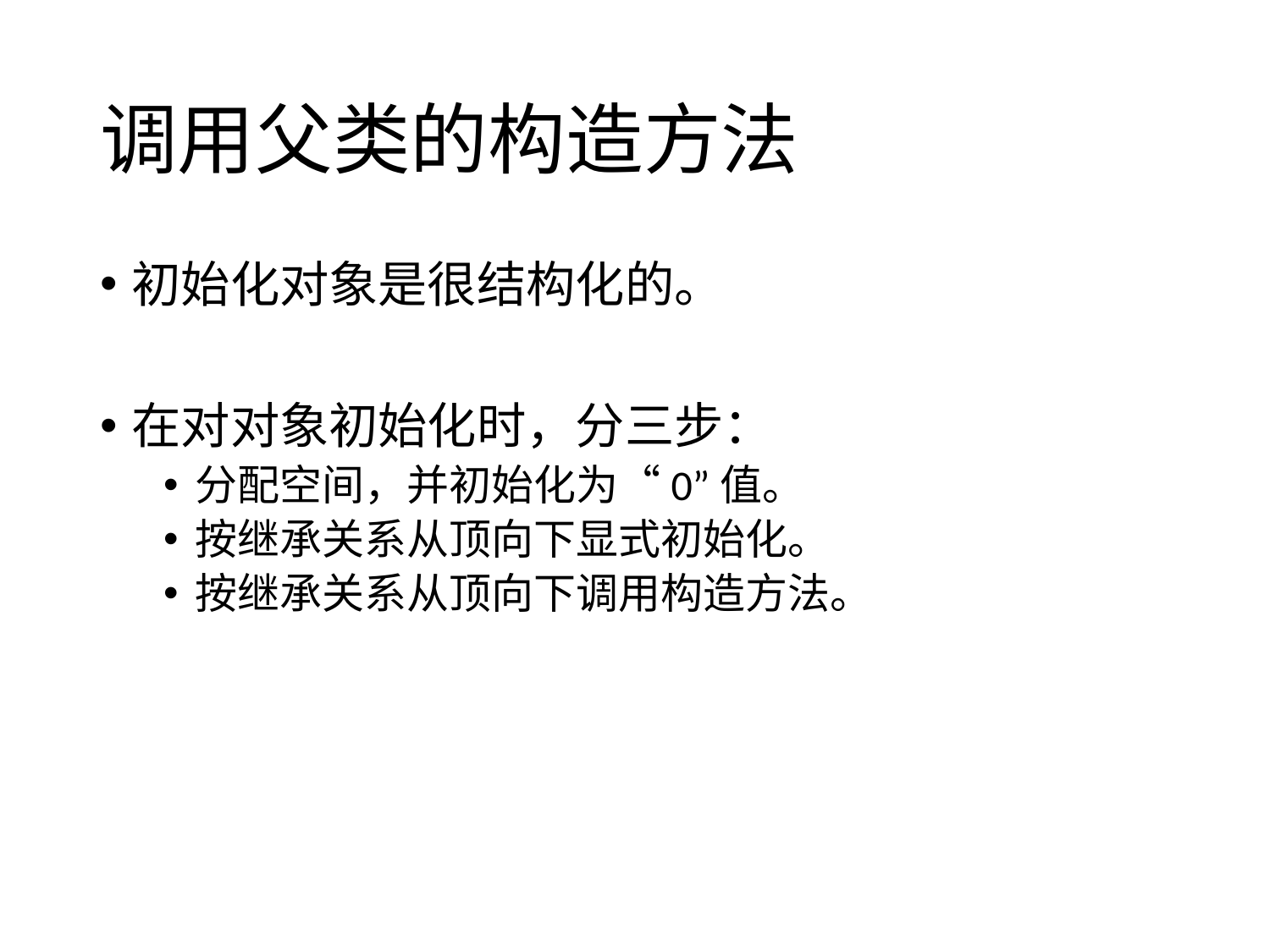

# 调用父类的构造方法
初始化对象是很结构化的。

在对对象初始化时，分三步：
分配空间，并初始化为“0”值。
按继承关系从顶向下显式初始化。
按继承关系从顶向下调用构造方法。